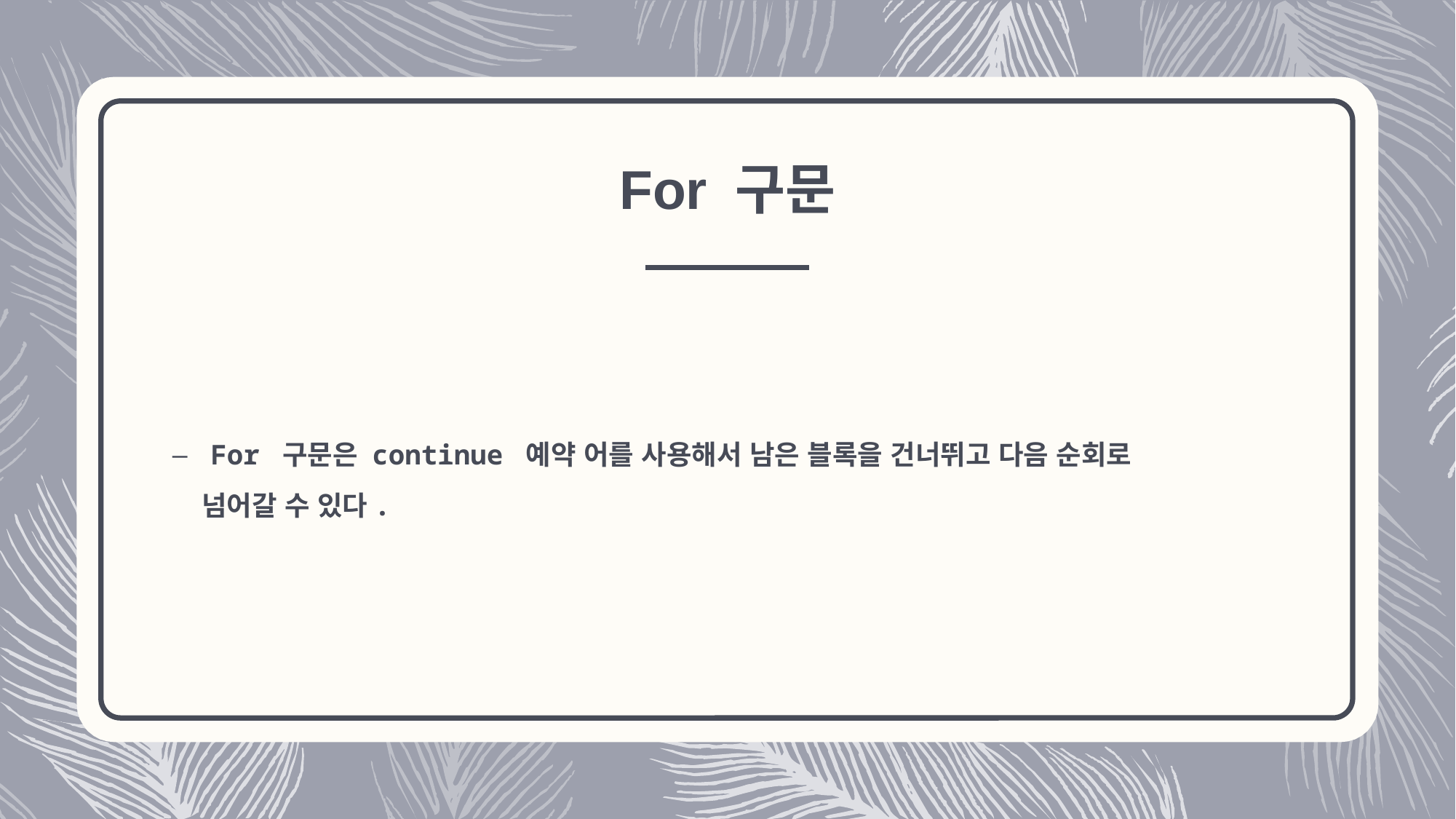

# For 구문
For 구문은 continue 예약 어를 사용해서 남은 블록을 건너뛰고 다음 순회로
   넘어갈 수 있다.